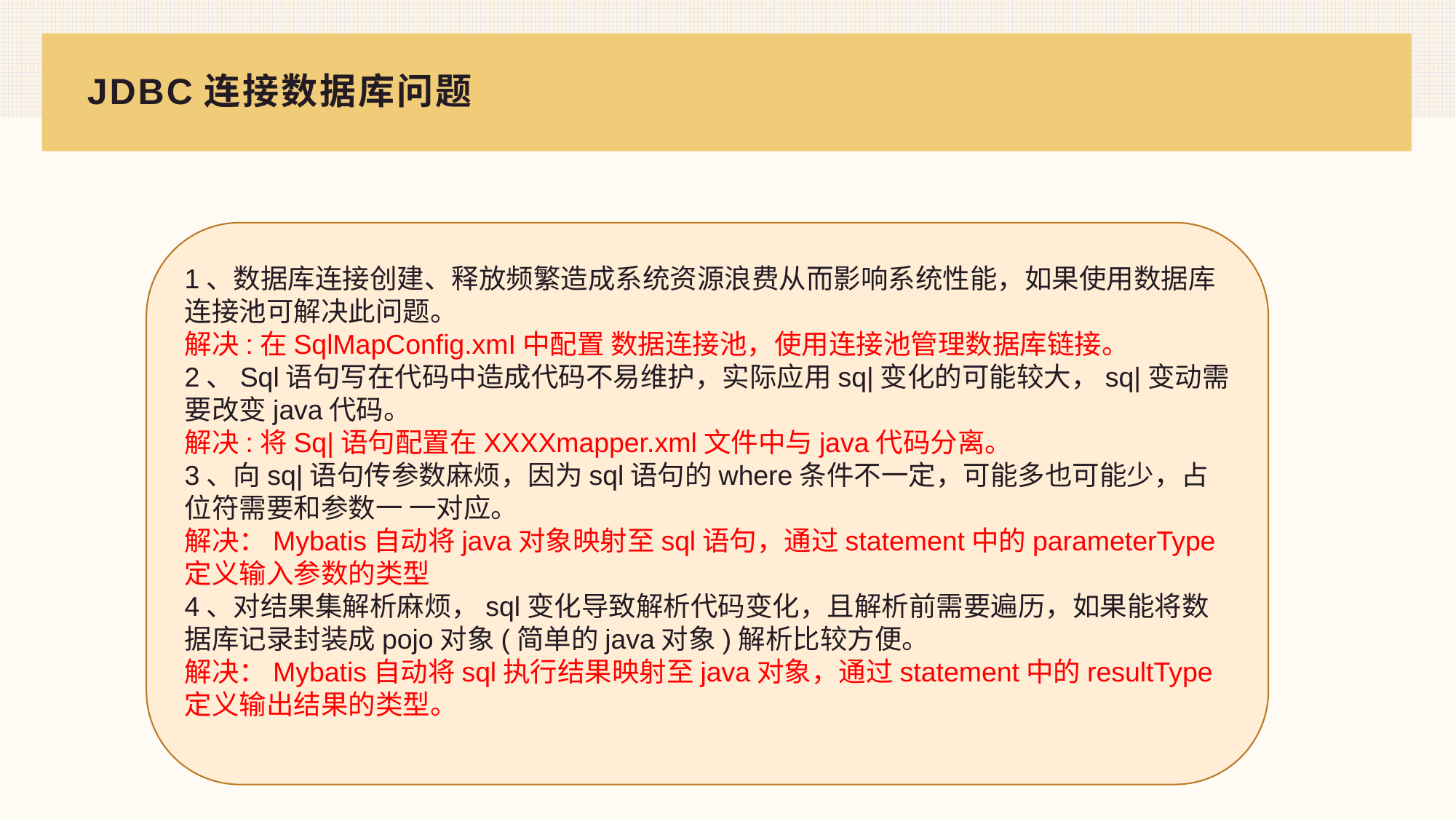

# JDBC连接数据库问题
1、数据库连接创建、释放频繁造成系统资源浪费从而影响系统性能，如果使用数据库连接池可解决此问题。
解决:在SqlMapConfig.xmI中配置 数据连接池，使用连接池管理数据库链接。
2、Sql语句写在代码中造成代码不易维护，实际应用sq|变化的可能较大，sq|变动需要改变java代码。
解决:将Sq|语句配置在XXXXmapper.xml文件中与java代码分离。
3、向sq|语句传参数麻烦，因为sql语句的where条件不一定，可能多也可能少，占位符需要和参数一 一对应。
解决：Mybatis自动将java对象映射至sql语句，通过statement中的parameterType定义输入参数的类型
4、对结果集解析麻烦，sql变化导致解析代码变化，且解析前需要遍历，如果能将数据库记录封装成pojo对象(简单的java对象)解析比较方便。
解决：Mybatis自动将sql执行结果映射至java对象，通过statement中的resultType定义输出结果的类型。